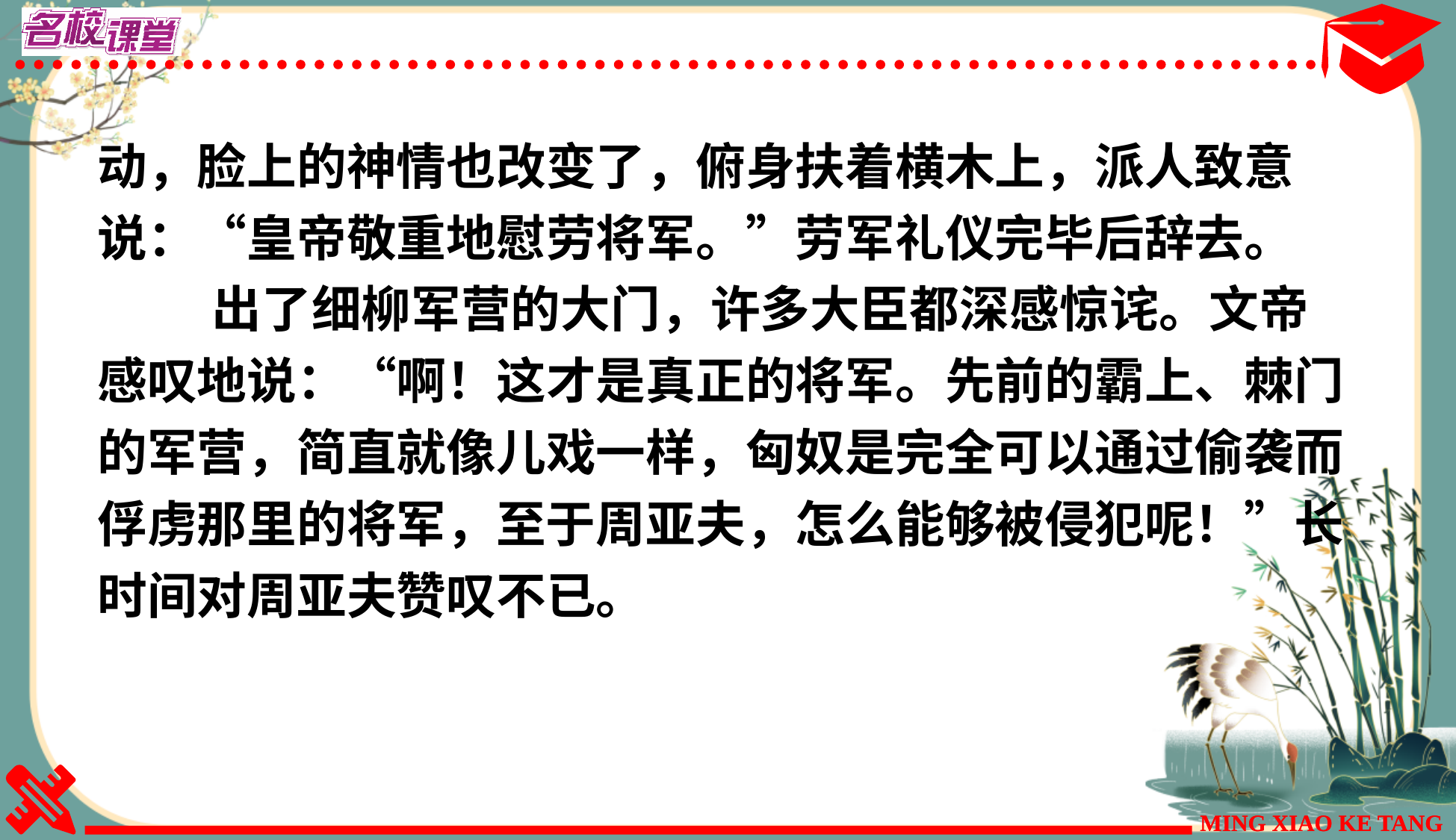

动，脸上的神情也改变了，俯身扶着横木上，派人致意说：“皇帝敬重地慰劳将军。”劳军礼仪完毕后辞去。
         出了细柳军营的大门，许多大臣都深感惊诧。文帝感叹地说：“啊！这才是真正的将军。先前的霸上、棘门的军营，简直就像儿戏一样，匈奴是完全可以通过偷袭而俘虏那里的将军，至于周亚夫，怎么能够被侵犯呢！”长时间对周亚夫赞叹不已。